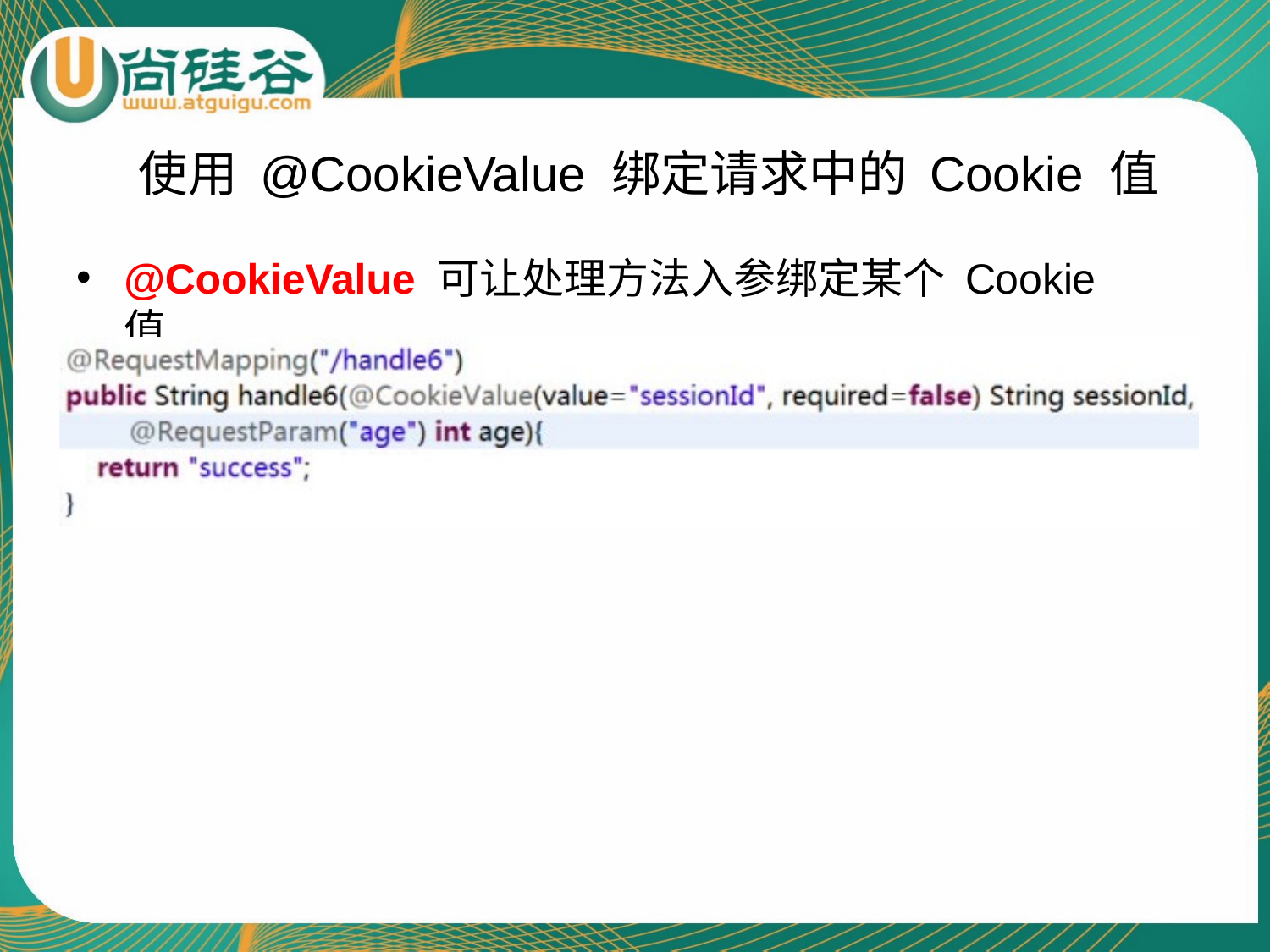

# 使用 @CookieValue 绑定请求中的 Cookie 值
@CookieValue 可让处理方法入参绑定某个 Cookie 值